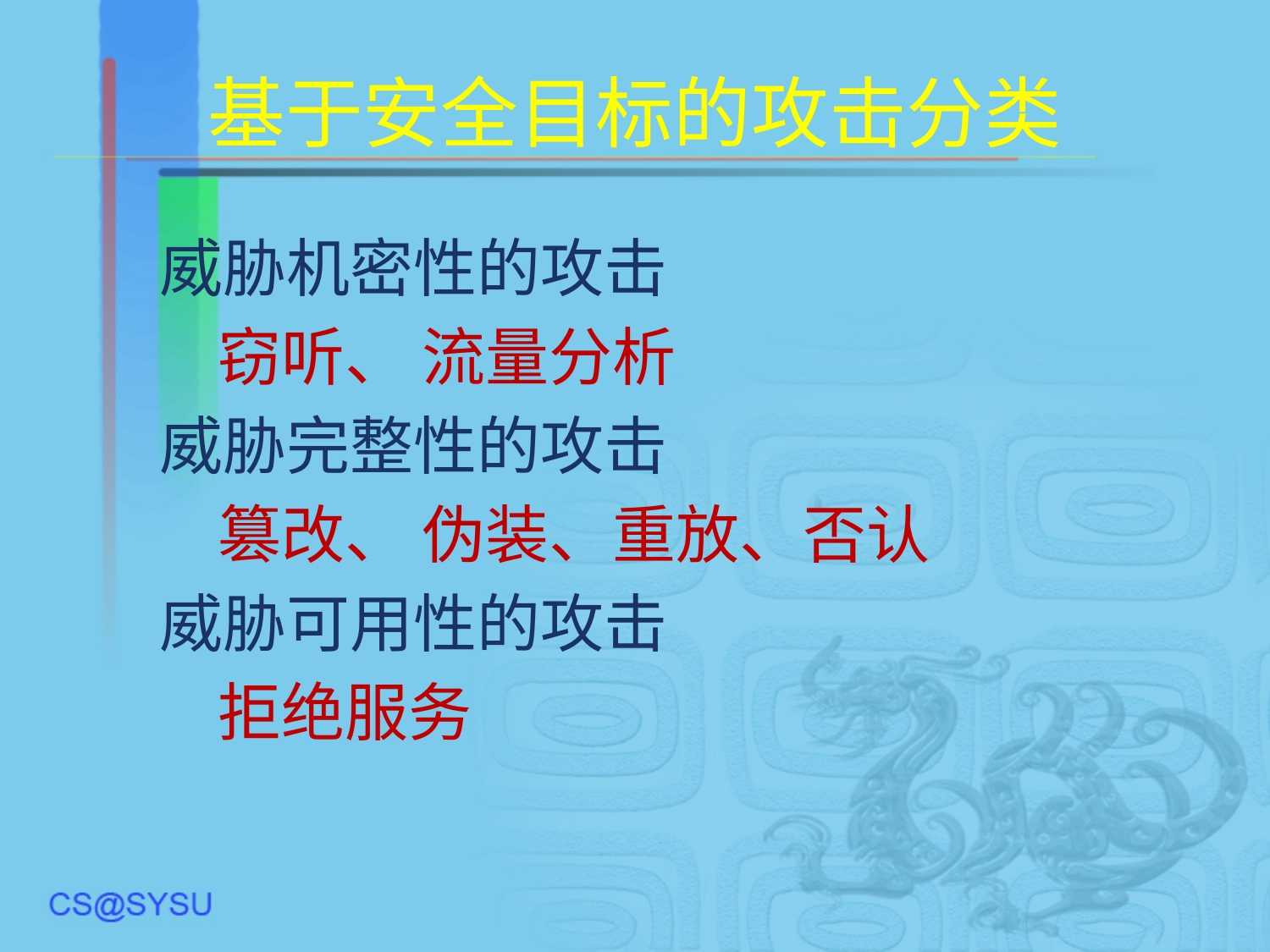

# 基于安全目标的攻击分类
威胁机密性的攻击
   窃听、 流量分析
威胁完整性的攻击
   篡改、 伪装、重放、否认
威胁可用性的攻击
   拒绝服务